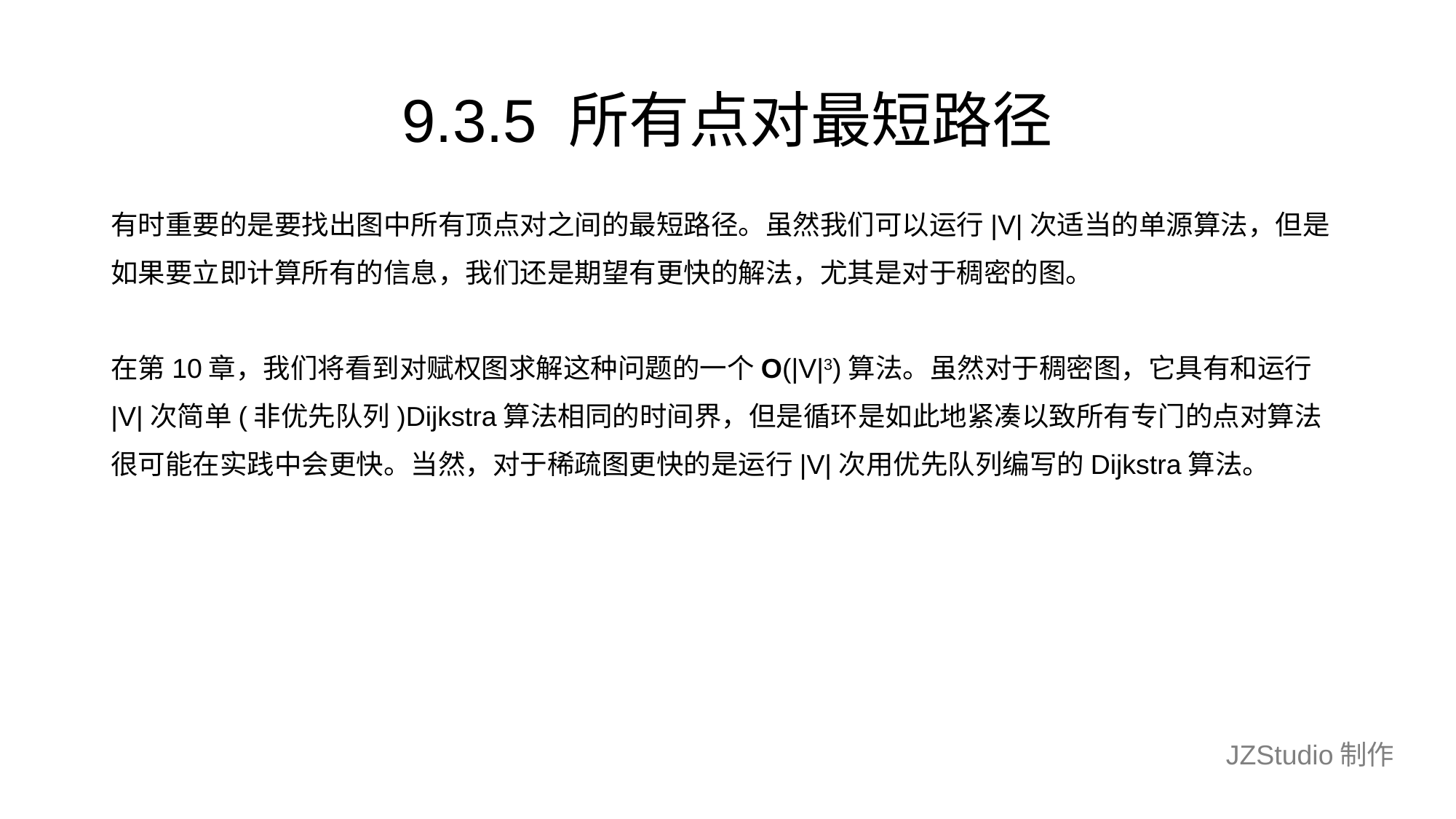

# 9.3.5 所有点对最短路径
有时重要的是要找出图中所有顶点对之间的最短路径。虽然我们可以运行|V|次适当的单源算法，但是
如果要立即计算所有的信息，我们还是期望有更快的解法，尤其是对于稠密的图。

在第10章，我们将看到对赋权图求解这种问题的一个O(|V|3)算法。虽然对于稠密图，它具有和运行
|V|次简单(非优先队列)Dijkstra算法相同的时间界，但是循环是如此地紧凑以致所有专门的点对算法
很可能在实践中会更快。当然，对于稀疏图更快的是运行|V|次用优先队列编写的Dijkstra算法。